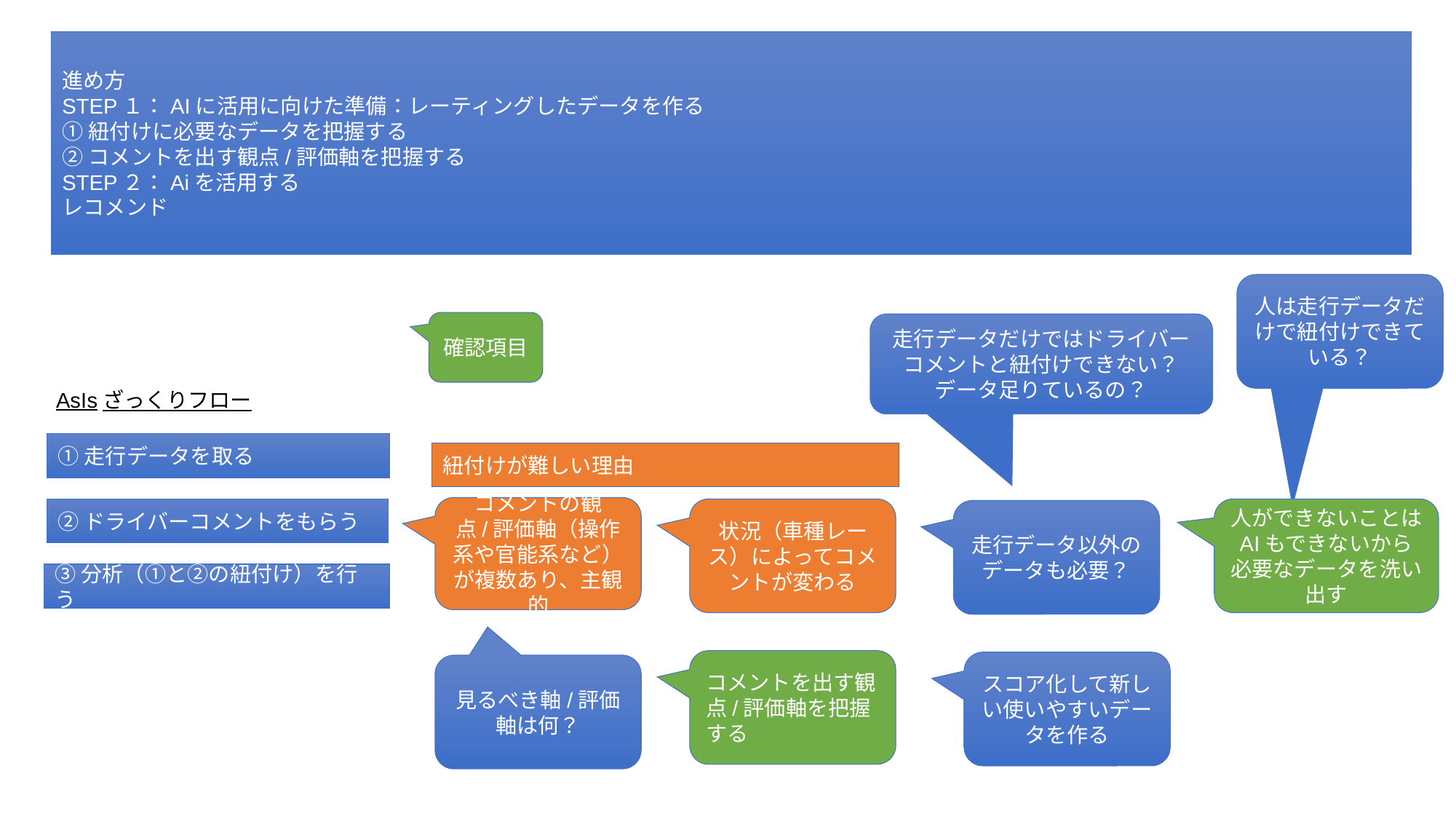

進め方
STEP１：AIに活用に向けた準備：レーティングしたデータを作る
①紐付けに必要なデータを把握する
②コメントを出す観点/評価軸を把握する
STEP２：Aiを活用する
レコメンド
人は走行データだけで紐付けできている？
確認項目
走行データだけではドライバーコメントと紐付けできない？データ足りているの？
AsIsざっくりフロー
①走行データを取る
紐付けが難しい理由
コメントの観点/評価軸（操作系や官能系など）が複数あり、主観的
②ドライバーコメントをもらう
状況（車種レース）によってコメントが変わる
人ができないことはAIもできないから必要なデータを洗い出す
走行データ以外のデータも必要？
③分析（①と②の紐付け）を行う
コメントを出す観点/評価軸を把握する
スコア化して新しい使いやすいデータを作る
見るべき軸/評価軸は何？